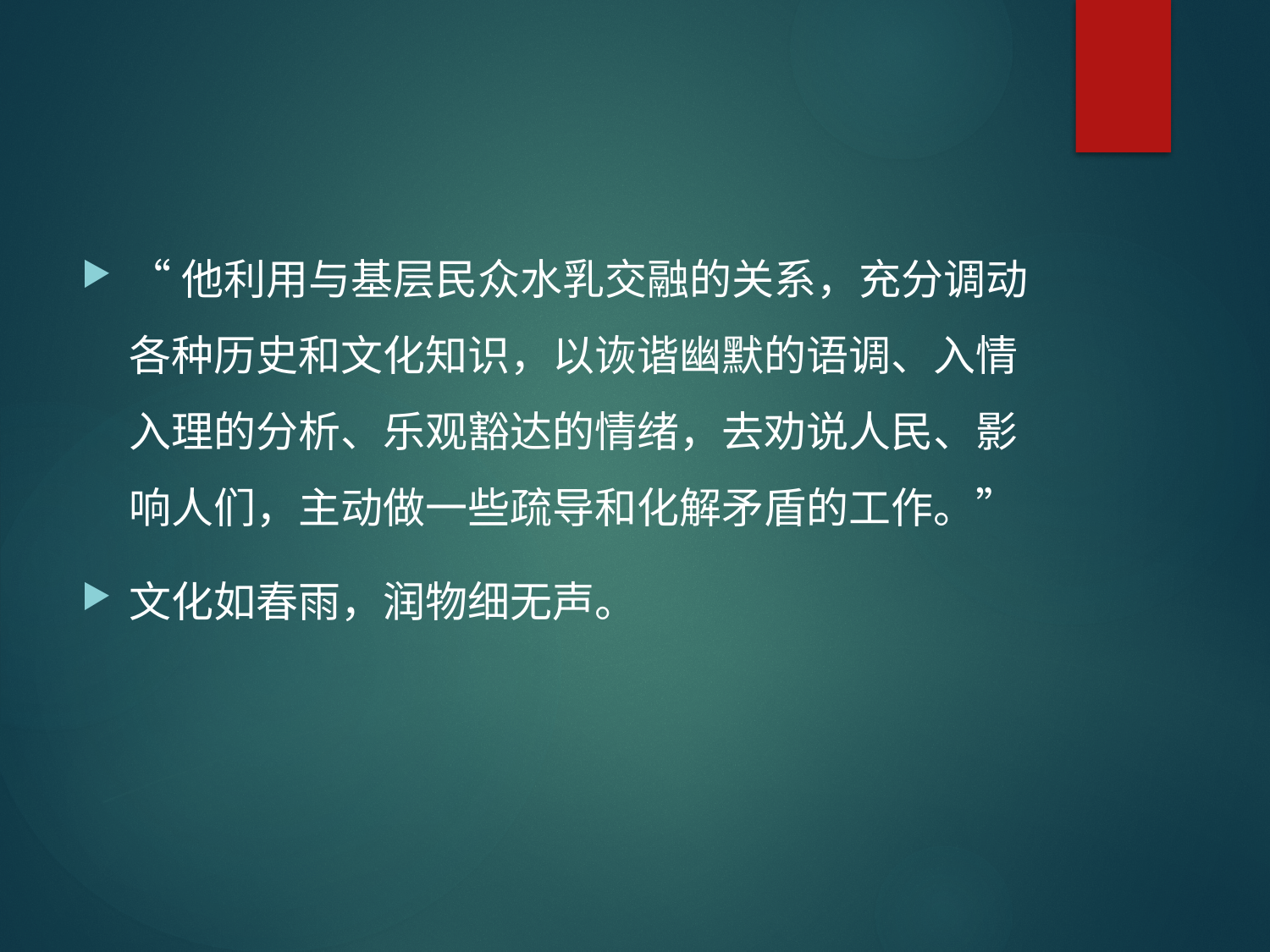

#
“他利用与基层民众水乳交融的关系，充分调动各种历史和文化知识，以诙谐幽默的语调、入情入理的分析、乐观豁达的情绪，去劝说人民、影响人们，主动做一些疏导和化解矛盾的工作。”
文化如春雨，润物细无声。